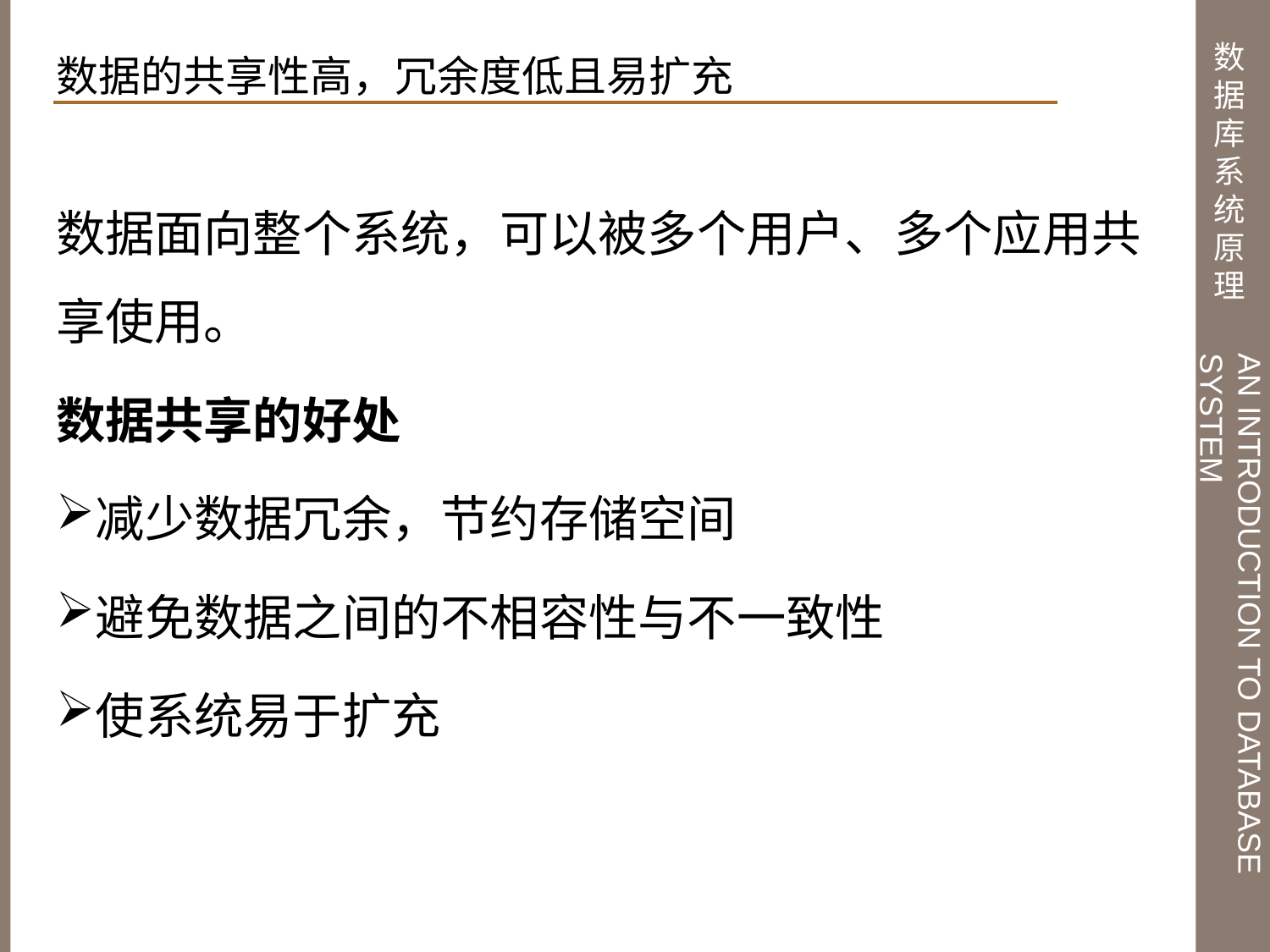

数据的共享性高，冗余度低且易扩充

数据面向整个系统，可以被多个用户、多个应用共享使用。
数据共享的好处
减少数据冗余，节约存储空间
避免数据之间的不相容性与不一致性
使系统易于扩充